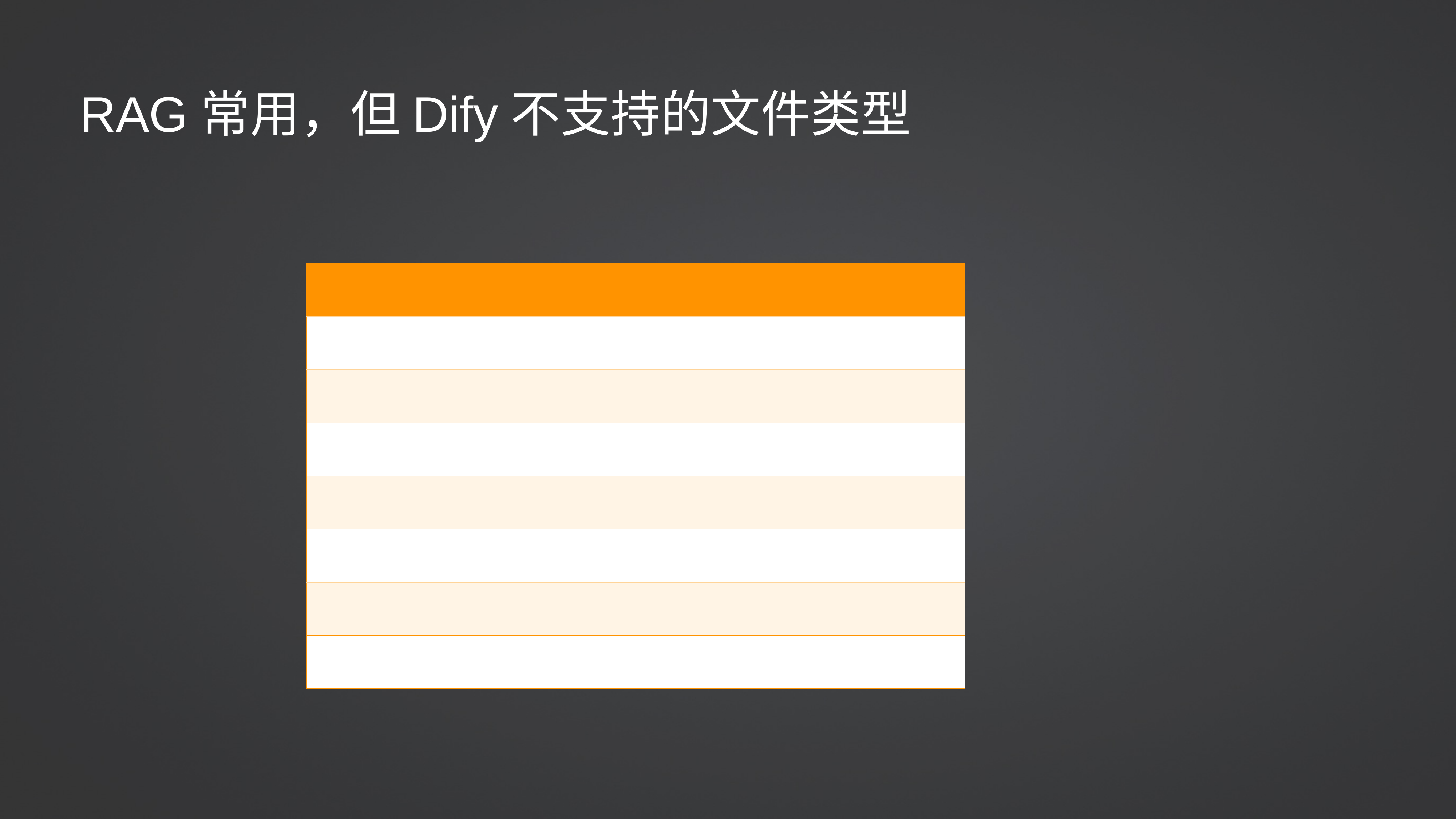

RAG常用，但Dify不支持的文件类型
| 分类 | 未支持 |
| --- | --- |
| 文本类 | .rtf,.tex |
| 办公类 | .odt,.ods,.odp,.key |
| 图形图像类 | .svg,.dwg,.dxf |
| 邮件类 | .msg,.eml,.pst |
| 电子书类 | .epub |
| 科研数据类 | .mat,.hdf5,.nc |
| 3D模型类 | .stl,.obj,.step |